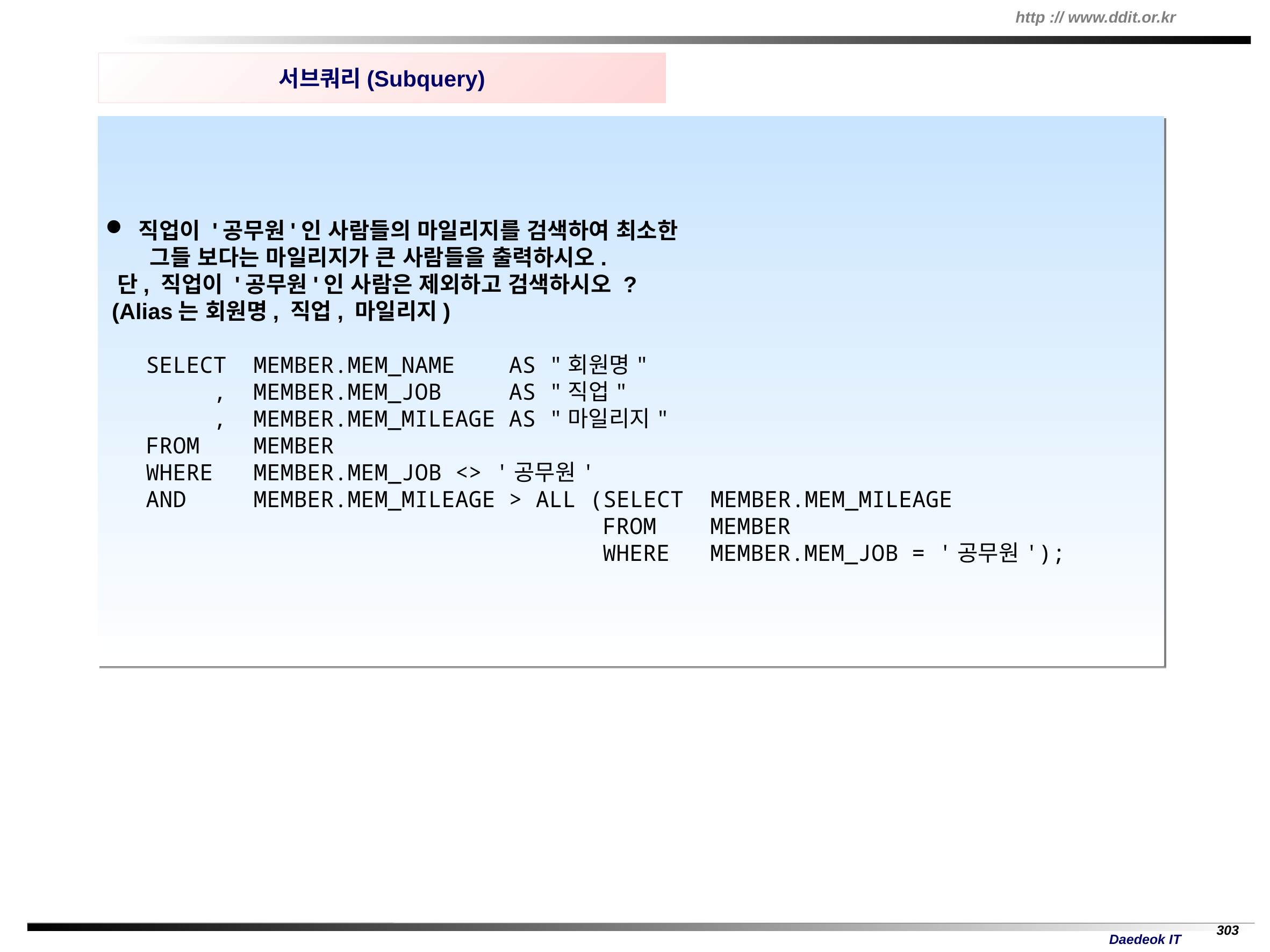

서브쿼리(Subquery)
 직업이 '공무원'인 사람들의 마일리지를 검색하여 최소한
    그들 보다는 마일리지가 큰 사람들을 출력하시오.
 단, 직업이 '공무원'인 사람은 제외하고 검색하시오 ?
 (Alias는 회원명, 직업, 마일리지)

SELECT  MEMBER.MEM_NAME    AS "회원명"
     ,  MEMBER.MEM_JOB     AS "직업"
     ,  MEMBER.MEM_MILEAGE AS "마일리지"
FROM    MEMBER
WHERE   MEMBER.MEM_JOB <> '공무원'
AND     MEMBER.MEM_MILEAGE > ALL (SELECT  MEMBER.MEM_MILEAGE
                                  FROM    MEMBER
                                  WHERE   MEMBER.MEM_JOB = '공무원');